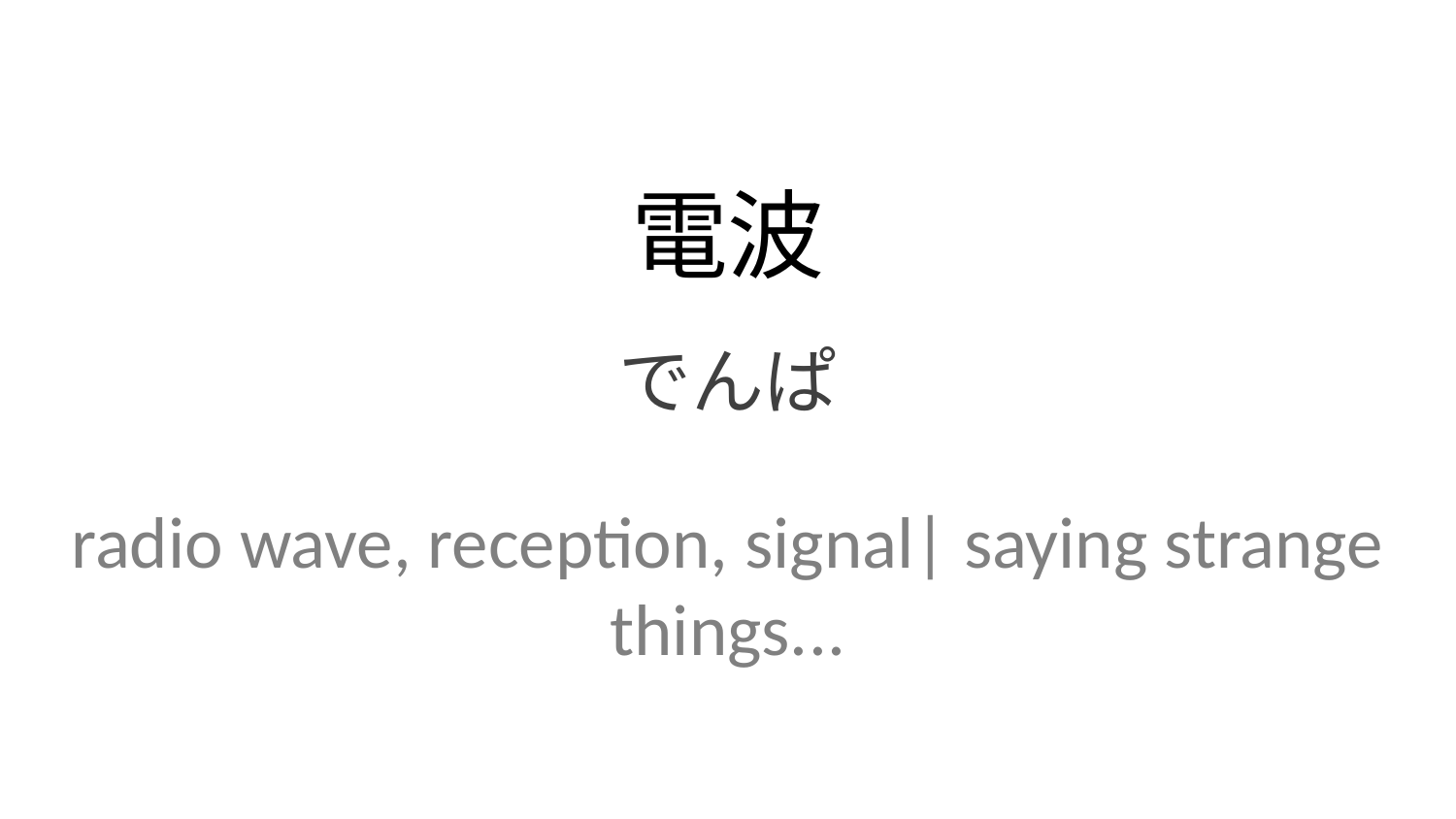

電波

でんぱ
radio wave, reception, signal| saying strange things...